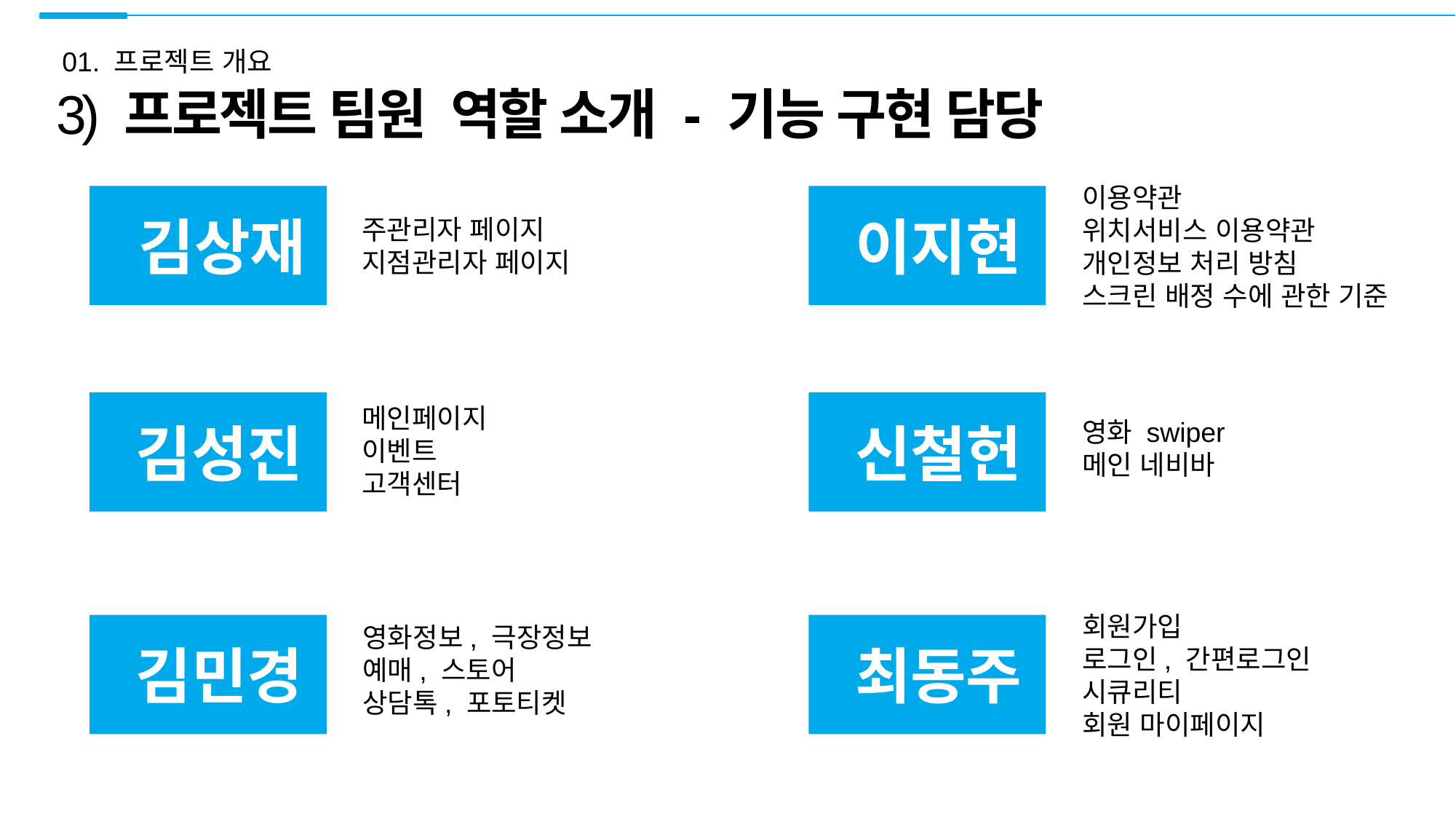

01. 프로젝트 개요
3) 프로젝트 팀원  역할 소개 - 기능 구현 담당
이용약관
위치서비스 이용약관
개인정보 처리 방침
스크린 배정 수에 관한 기준
 김상재
 이지현
주관리자 페이지
지점관리자 페이지
 김성진
 신철헌
메인페이지
이벤트
고객센터
영화 swiper
메인 네비바
회원가입
로그인, 간편로그인
시큐리티
회원 마이페이지
 김민경
영화정보, 극장정보
예매, 스토어
상담톡, 포토티켓
 최동주